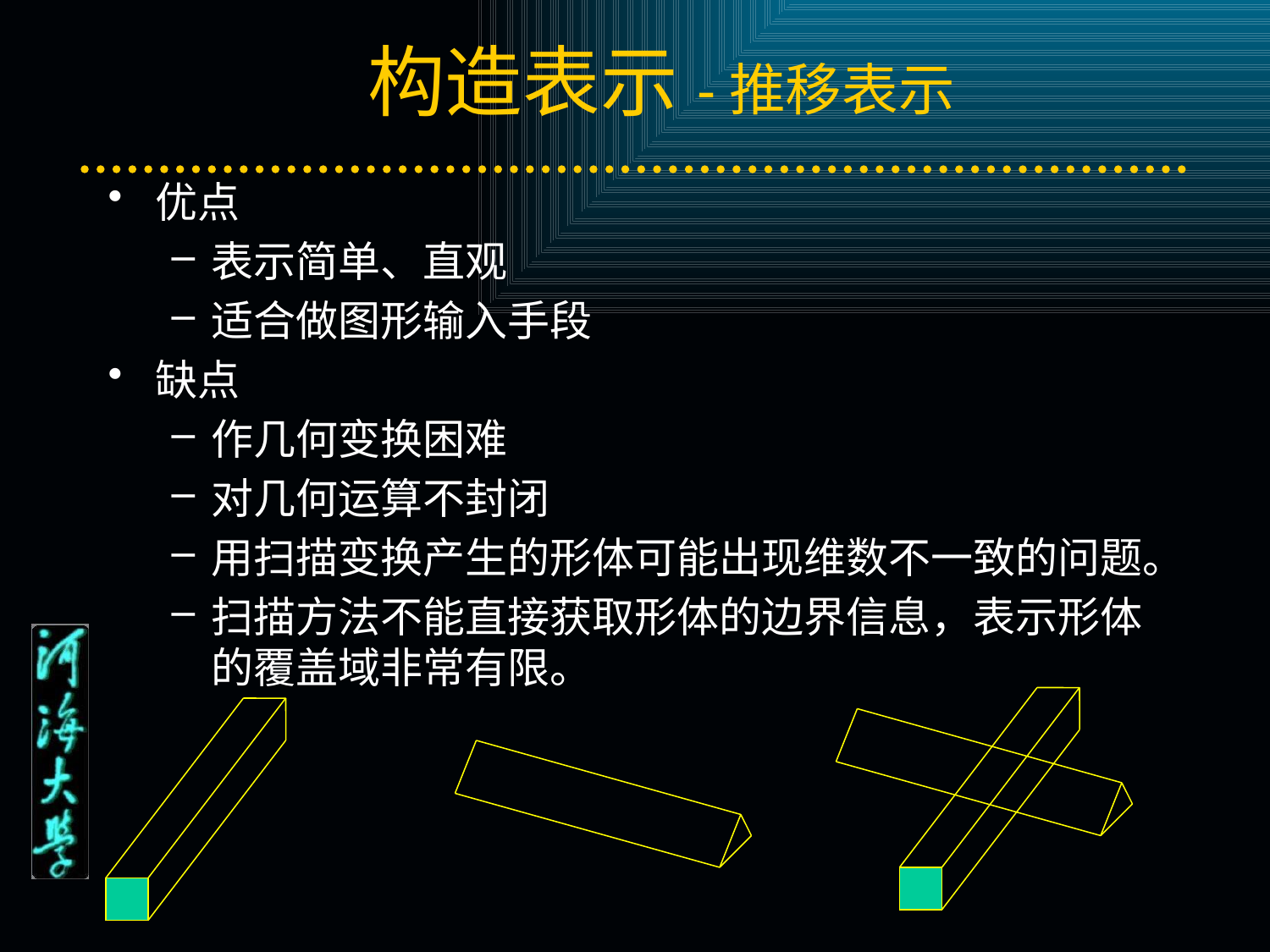

# 构造表示-推移表示
优点
表示简单、直观
适合做图形输入手段
缺点
作几何变换困难
对几何运算不封闭
用扫描变换产生的形体可能出现维数不一致的问题。
扫描方法不能直接获取形体的边界信息，表示形体的覆盖域非常有限。

50